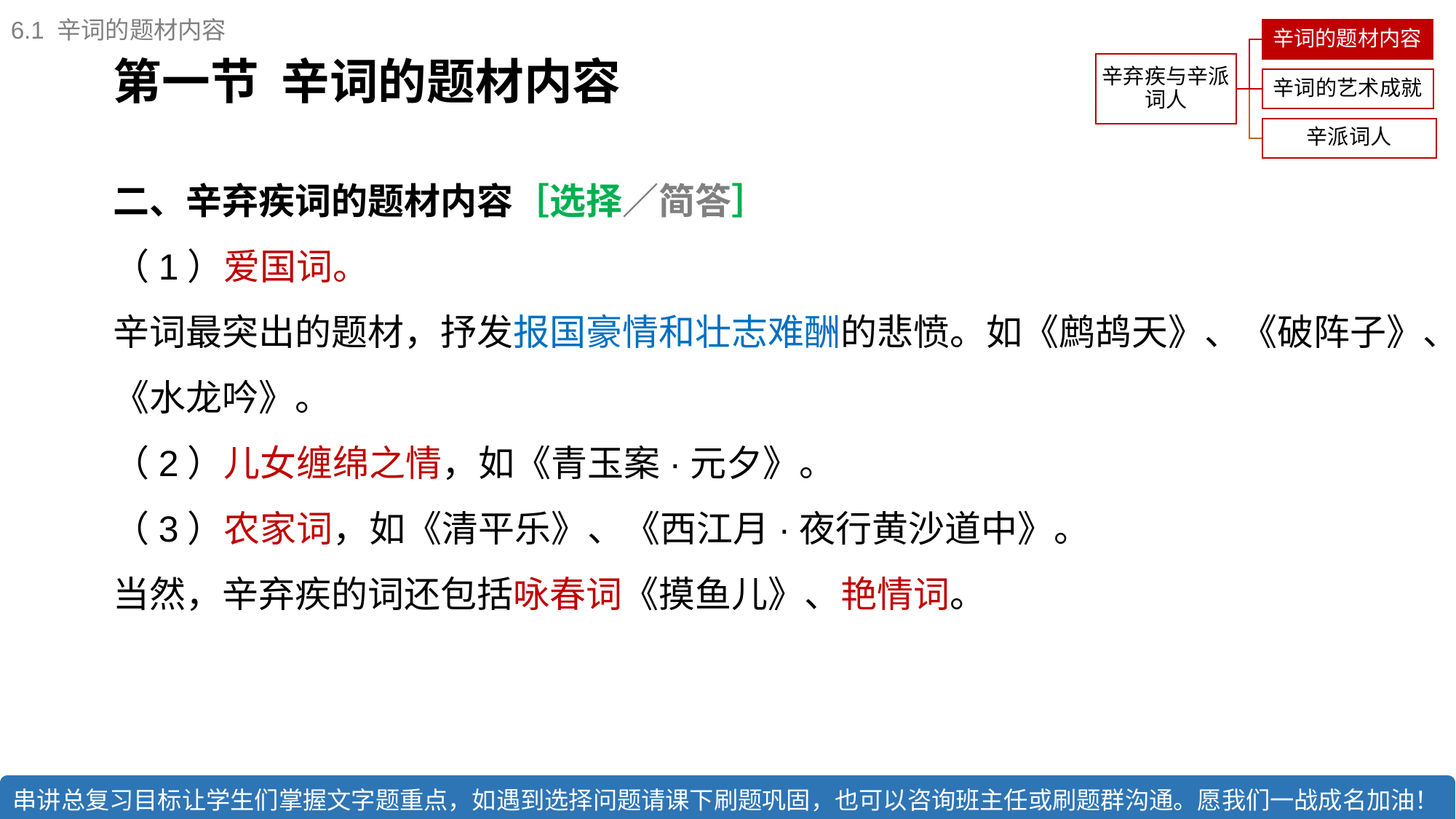

辛弃疾与辛派词人
辛词的题材内容
辛词的艺术成就
辛派词人
6.1 辛词的题材内容
第一节  辛词的题材内容
二、辛弃疾词的题材内容［选择／简答］
（1）爱国词。
辛词最突出的题材，抒发报国豪情和壮志难酬的悲愤。如《鹧鸪天》、《破阵子》、《水龙吟》。
（2）儿女缠绵之情，如《青玉案·元夕》。
（3）农家词，如《清平乐》、《西江月·夜行黄沙道中》。
当然，辛弃疾的词还包括咏春词《摸鱼儿》、艳情词。